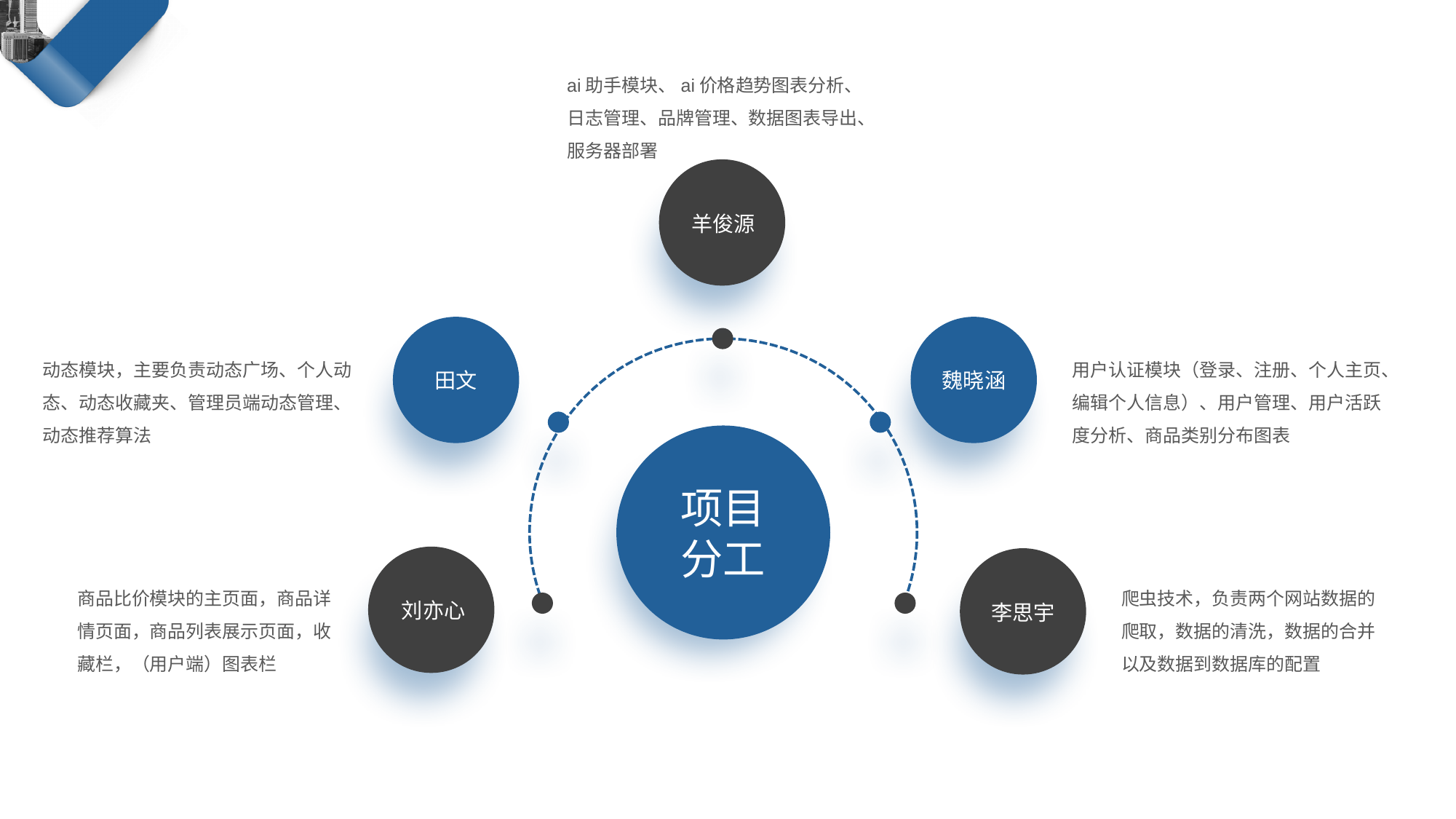

ai助手模块、ai价格趋势图表分析、日志管理、品牌管理、数据图表导出、服务器部署

羊俊源

动态模块，主要负责动态广场、个人动态、动态收藏夹、管理员端动态管理、动态推荐算法
用户认证模块（登录、注册、个人主页、编辑个人信息）、用户管理、用户活跃度分析、商品类别分布图表
田文
魏晓涵

项目
分工

商品比价模块的主页面，商品详情页面，商品列表展示页面，收藏栏，（用户端）图表栏
爬虫技术，负责两个网站数据的爬取，数据的清洗，数据的合并以及数据到数据库的配置

刘亦心
李思宇